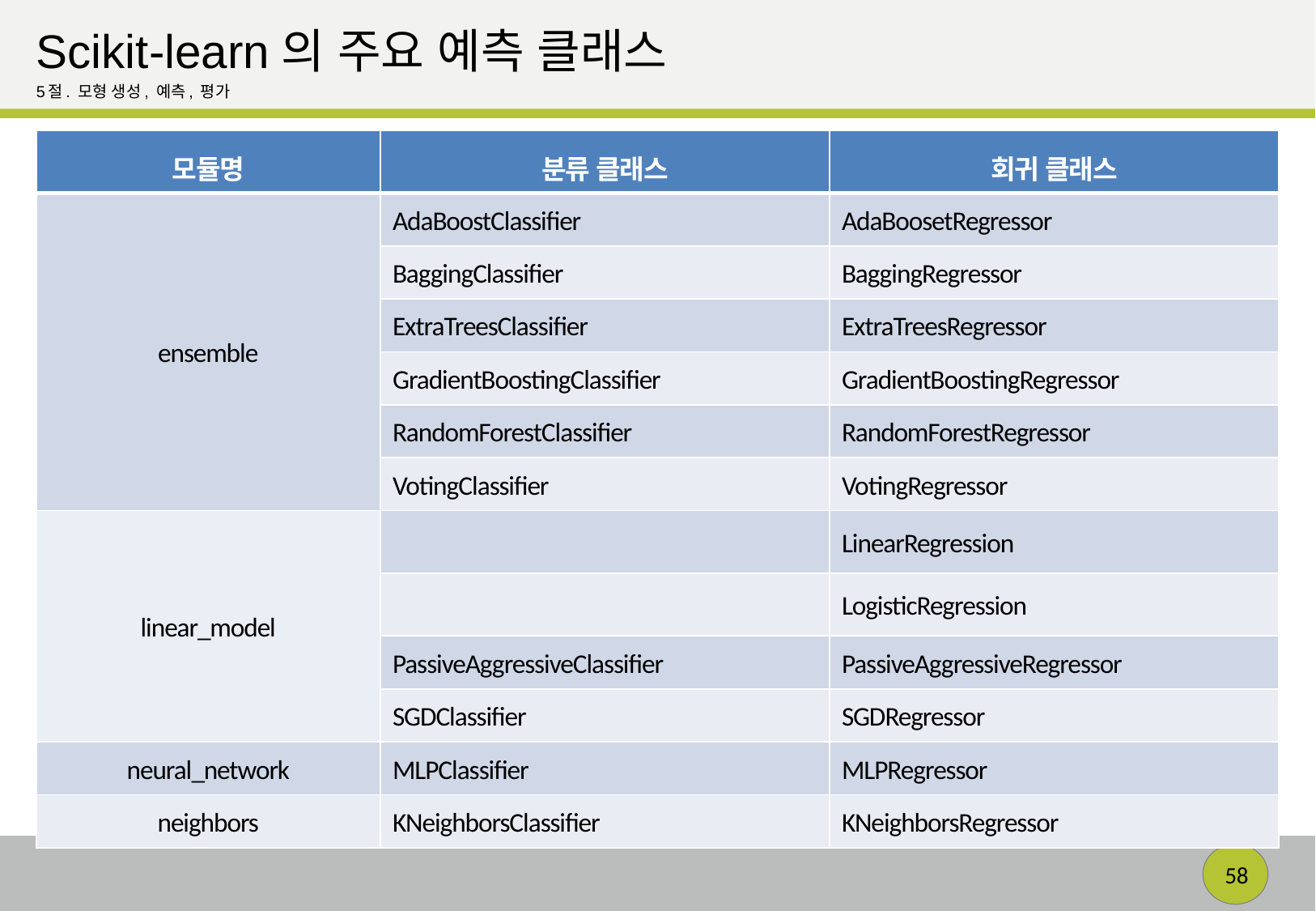

# Scikit-learn의 주요 예측 클래스
5절. 모형 생성, 예측, 평가
| 모듈명 | 분류 클래스 | 회귀 클래스 |
| --- | --- | --- |
| ensemble | AdaBoostClassifier | AdaBoosetRegressor |
|  | BaggingClassifier | BaggingRegressor |
|  | ExtraTreesClassifier | ExtraTreesRegressor |
|  | GradientBoostingClassifier | GradientBoostingRegressor |
|  | RandomForestClassifier | RandomForestRegressor |
|  | VotingClassifier | VotingRegressor |
| linear\_model |  | LinearRegression |
|  |  | LogisticRegression |
|  | PassiveAggressiveClassifier | PassiveAggressiveRegressor |
|  | SGDClassifier | SGDRegressor |
| neural\_network | MLPClassifier | MLPRegressor |
| neighbors | KNeighborsClassifier | KNeighborsRegressor |